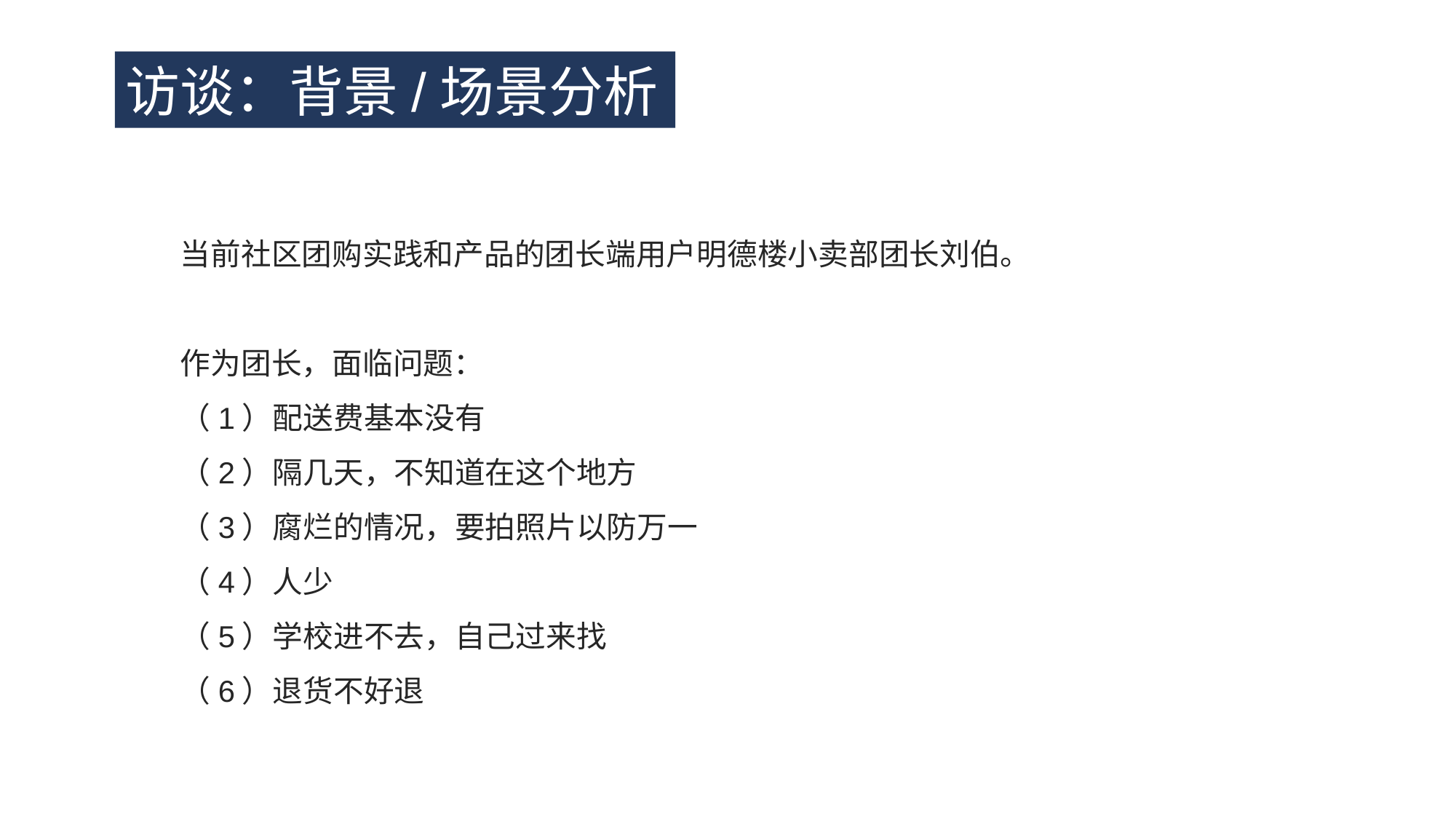

访谈：背景/场景分析
当前社区团购实践和产品的团长端用户明德楼小卖部团长刘伯。

作为团长，面临问题：
（1）配送费基本没有
（2）隔几天，不知道在这个地方
（3）腐烂的情况，要拍照片以防万一
（4）人少
（5）学校进不去，自己过来找
（6）退货不好退